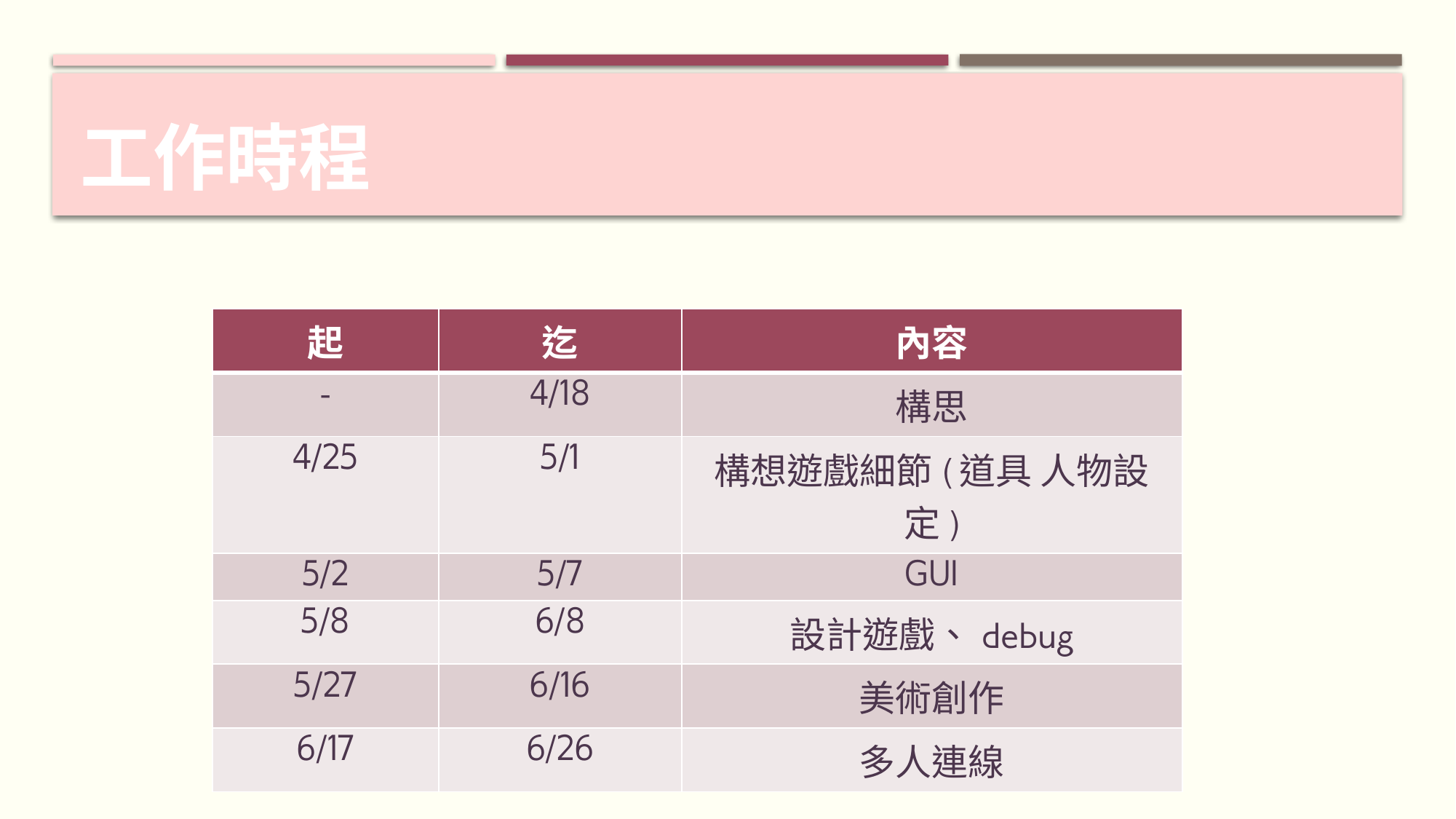

# 工作時程

| 起 | 迄 | 內容 |
| --- | --- | --- |
| - | 4/18 | 構思 |
| 4/25 | 5/1 | 構想遊戲細節(道具 人物設定) |
| 5/2 | 5/7 | GUI |
| 5/8 | 6/8 | 設計遊戲、debug |
| 5/27 | 6/16 | 美術創作 |
| 6/17 | 6/26 | 多人連線 |